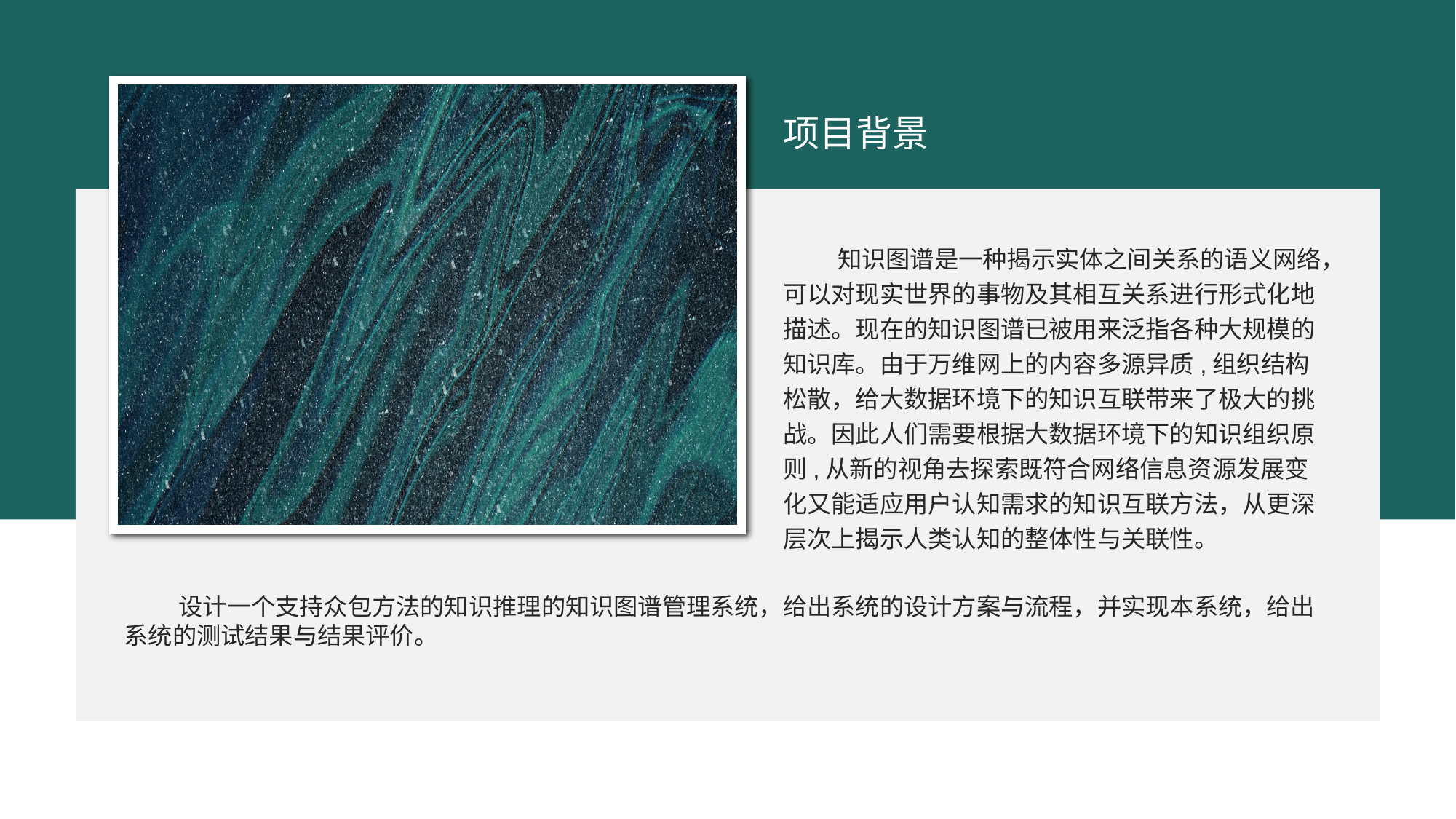

项目背景

知识图谱是一种揭示实体之间关系的语义网络，可以对现实世界的事物及其相互关系进行形式化地描述。现在的知识图谱已被用来泛指各种大规模的知识库。由于万维网上的内容多源异质,组织结构松散，给大数据环境下的知识互联带来了极大的挑战。因此人们需要根据大数据环境下的知识组织原则,从新的视角去探索既符合网络信息资源发展变化又能适应用户认知需求的知识互联方法，从更深层次上揭示人类认知的整体性与关联性。
设计一个支持众包方法的知识推理的知识图谱管理系统，给出系统的设计方案与流程，并实现本系统，给出系统的测试结果与结果评价。